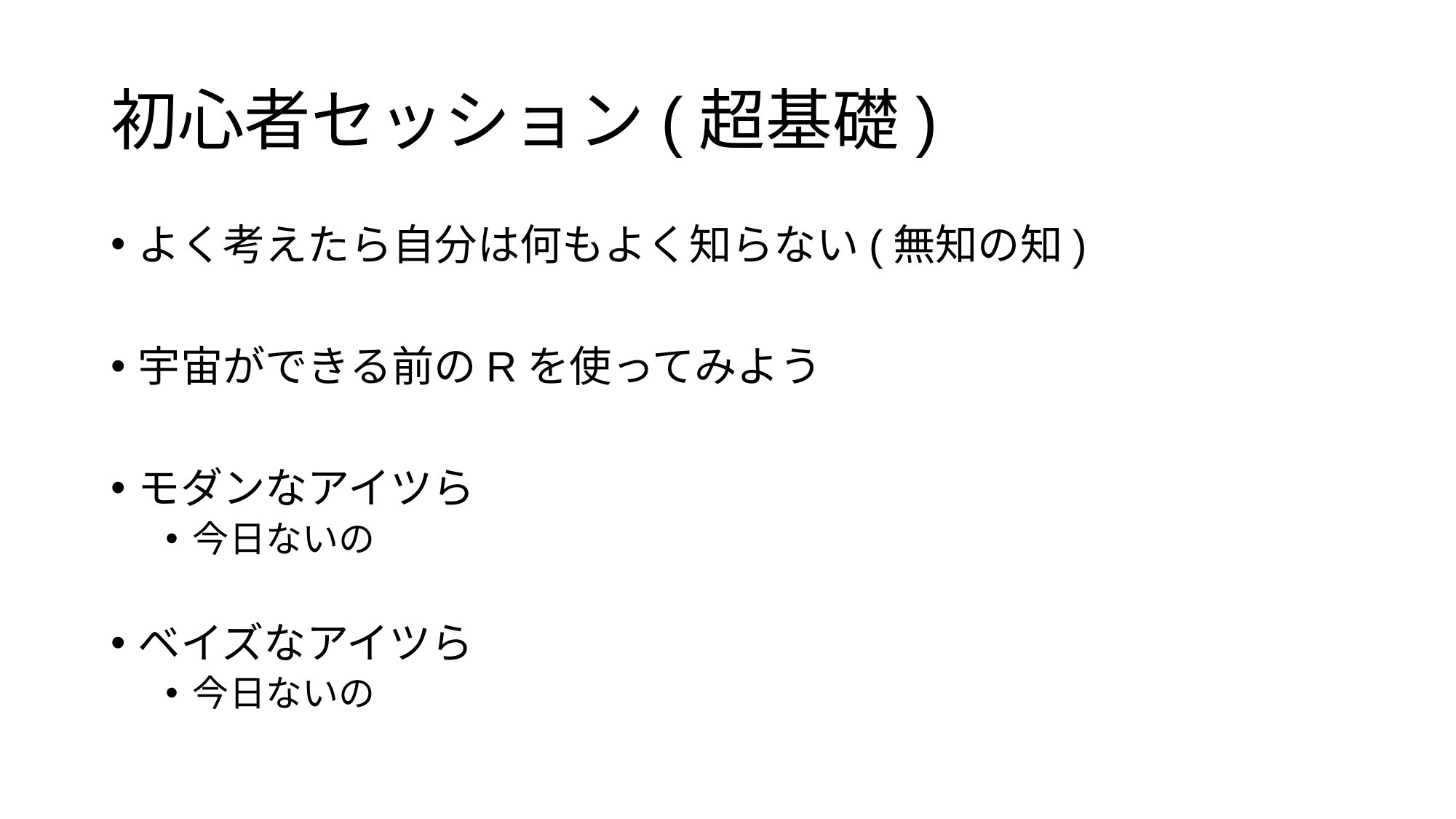

# 初心者セッション(超基礎)
よく考えたら自分は何もよく知らない(無知の知)

宇宙ができる前のRを使ってみよう

モダンなアイツら
今日ないの

ベイズなアイツら
今日ないの